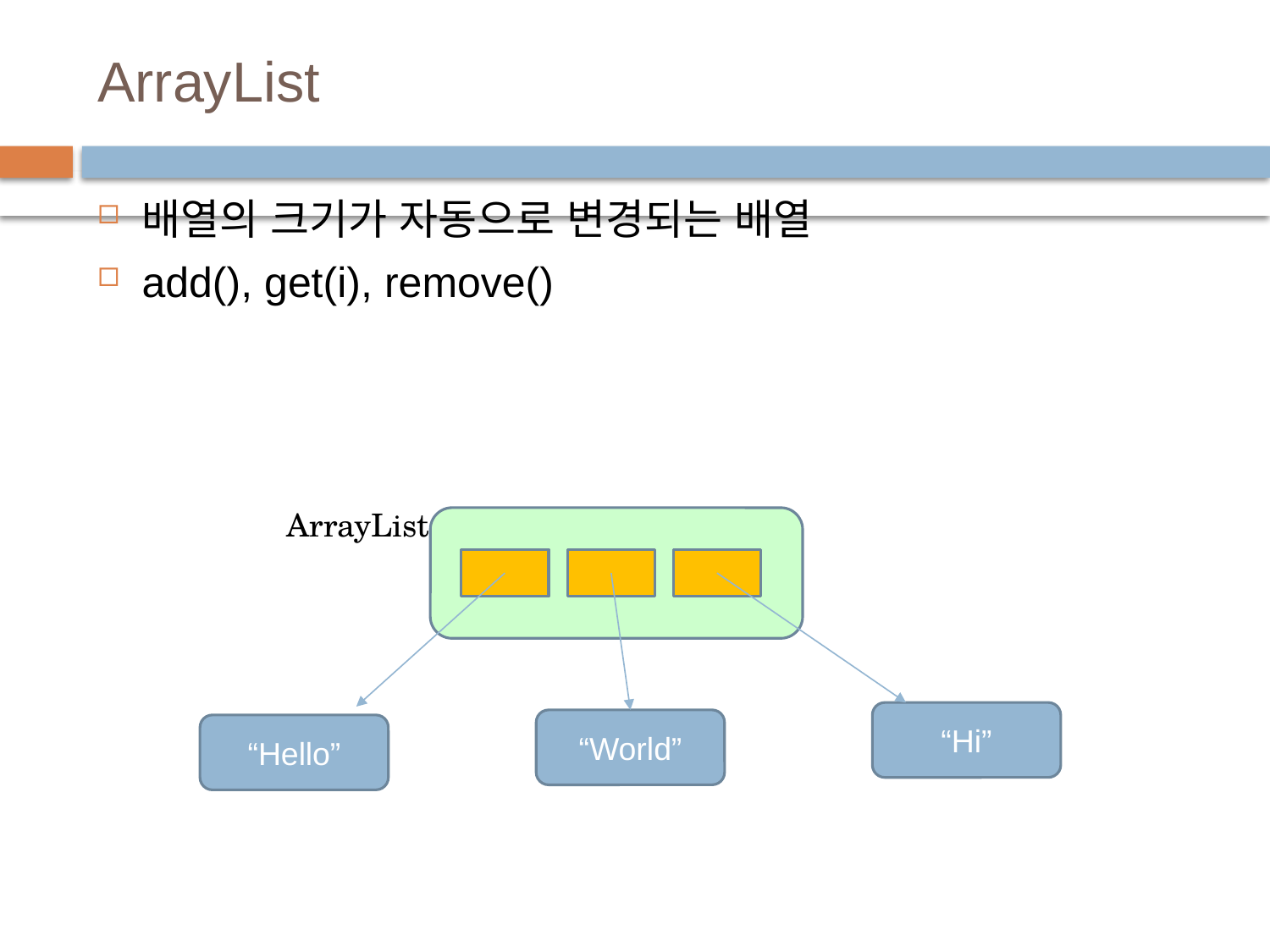

# ArrayList
배열의 크기가 자동으로 변경되는 배열
add(), get(i), remove()
ArrayList

“Hi”
“World”
“Hello”